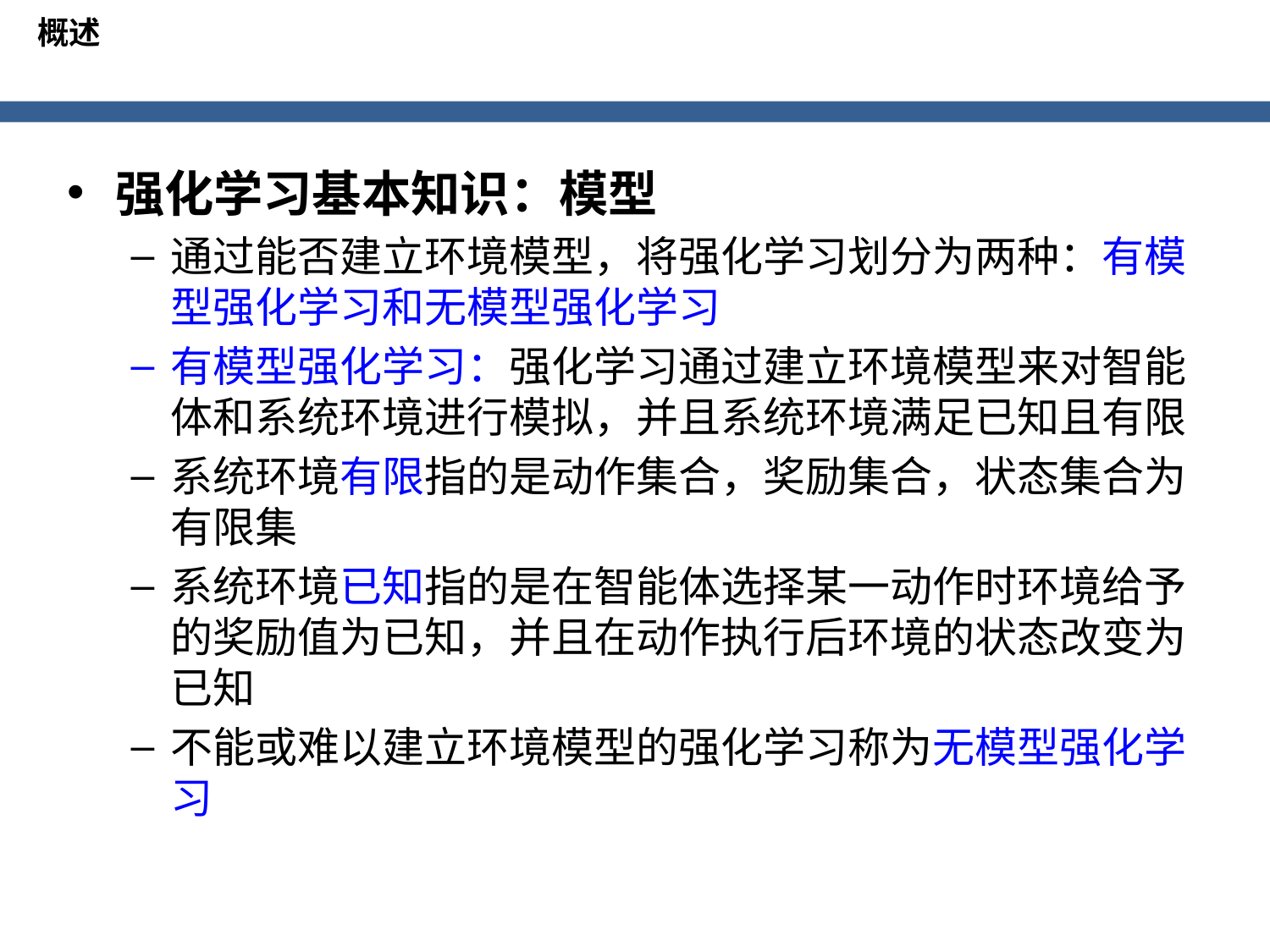

概述
强化学习基本知识：模型
通过能否建立环境模型，将强化学习划分为两种：有模型强化学习和无模型强化学习
有模型强化学习：强化学习通过建立环境模型来对智能体和系统环境进行模拟，并且系统环境满足已知且有限
系统环境有限指的是动作集合，奖励集合，状态集合为有限集
系统环境已知指的是在智能体选择某一动作时环境给予的奖励值为已知，并且在动作执行后环境的状态改变为已知
不能或难以建立环境模型的强化学习称为无模型强化学习